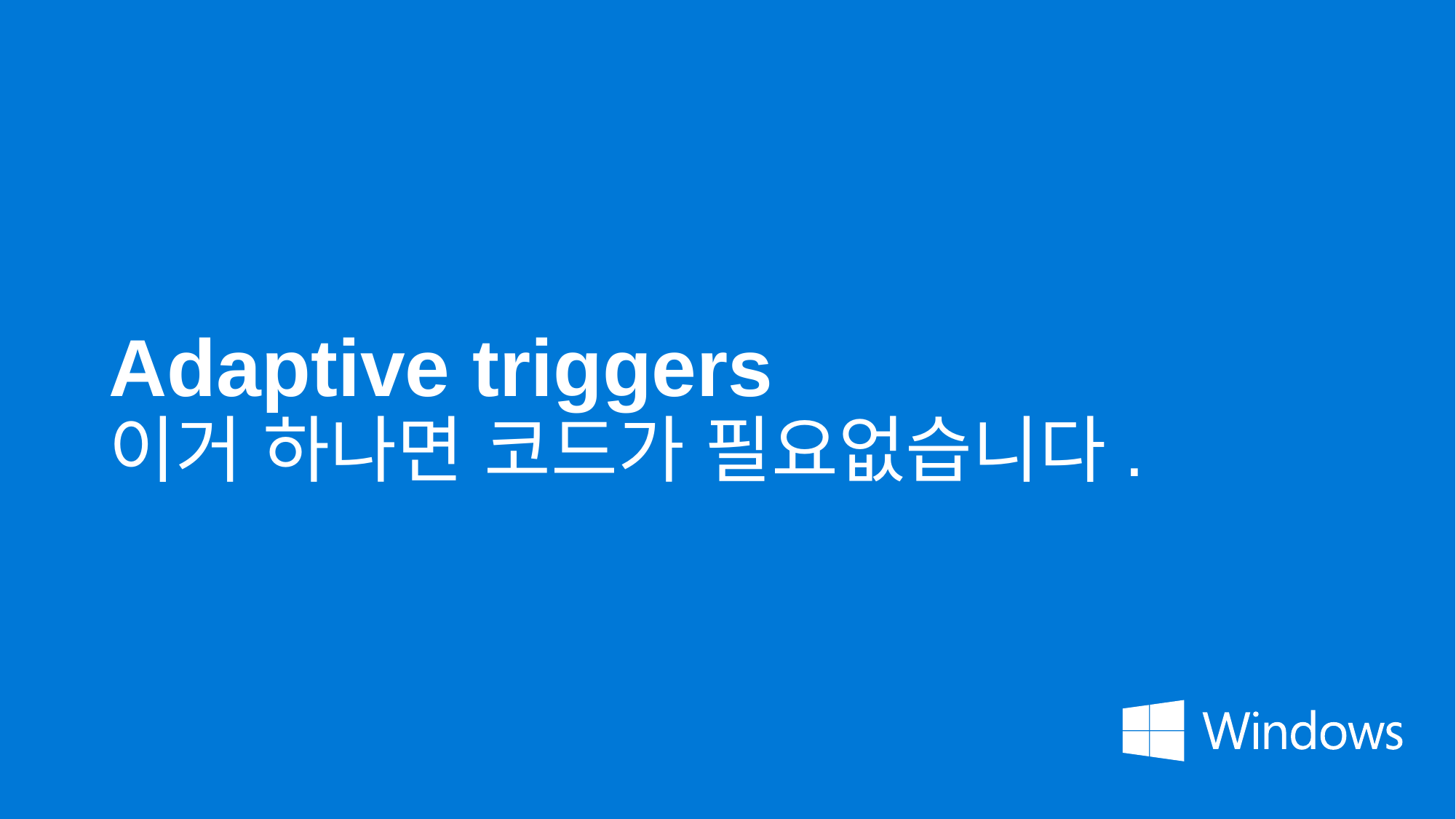

# Adaptive triggers 이거 하나면 코드가 필요없습니다.